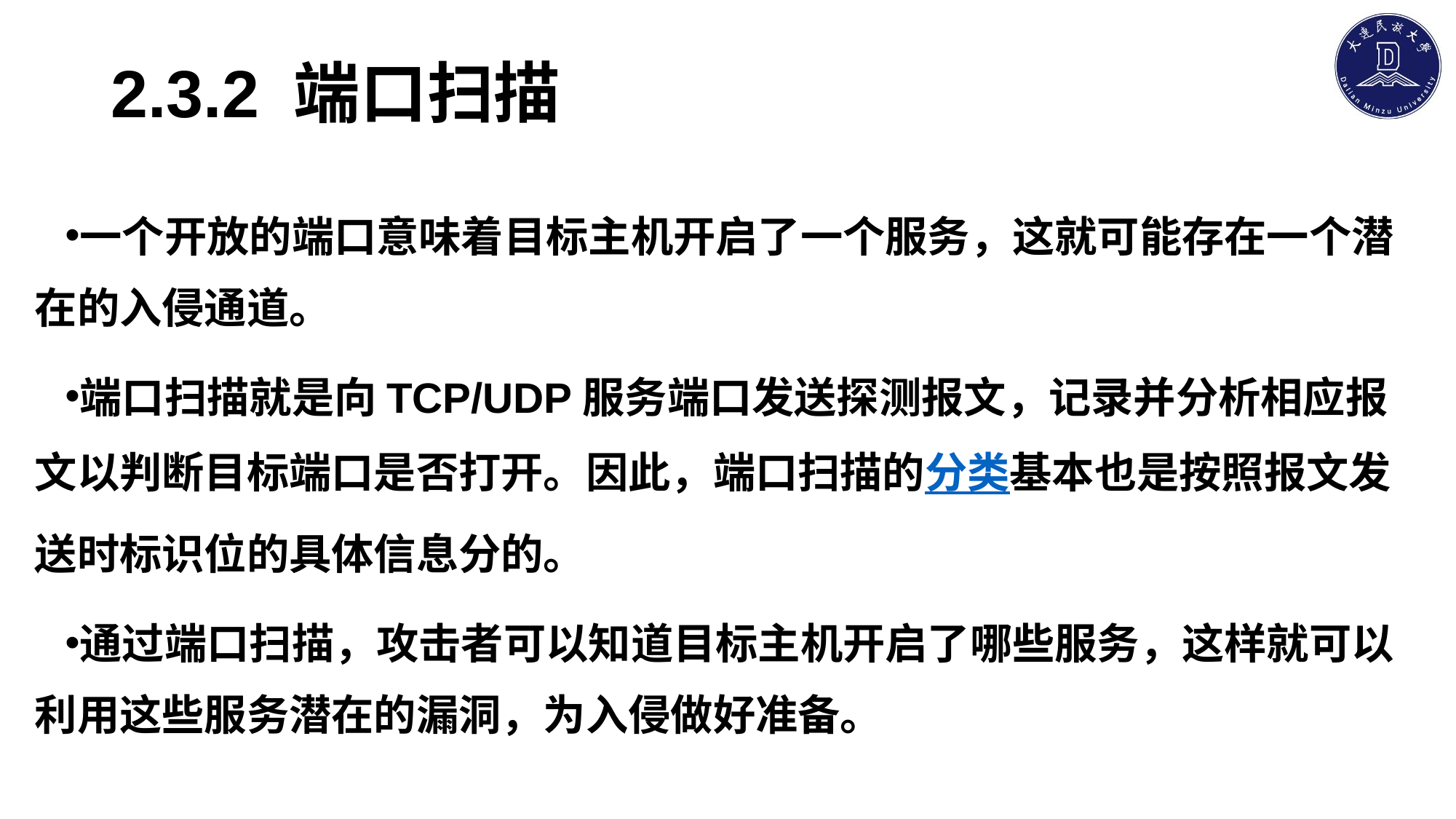

# 2.3.2 端口扫描
一个开放的端口意味着目标主机开启了一个服务，这就可能存在一个潜在的入侵通道。
端口扫描就是向TCP/UDP服务端口发送探测报文，记录并分析相应报文以判断目标端口是否打开。因此，端口扫描的分类基本也是按照报文发送时标识位的具体信息分的。
通过端口扫描，攻击者可以知道目标主机开启了哪些服务，这样就可以利用这些服务潜在的漏洞，为入侵做好准备。